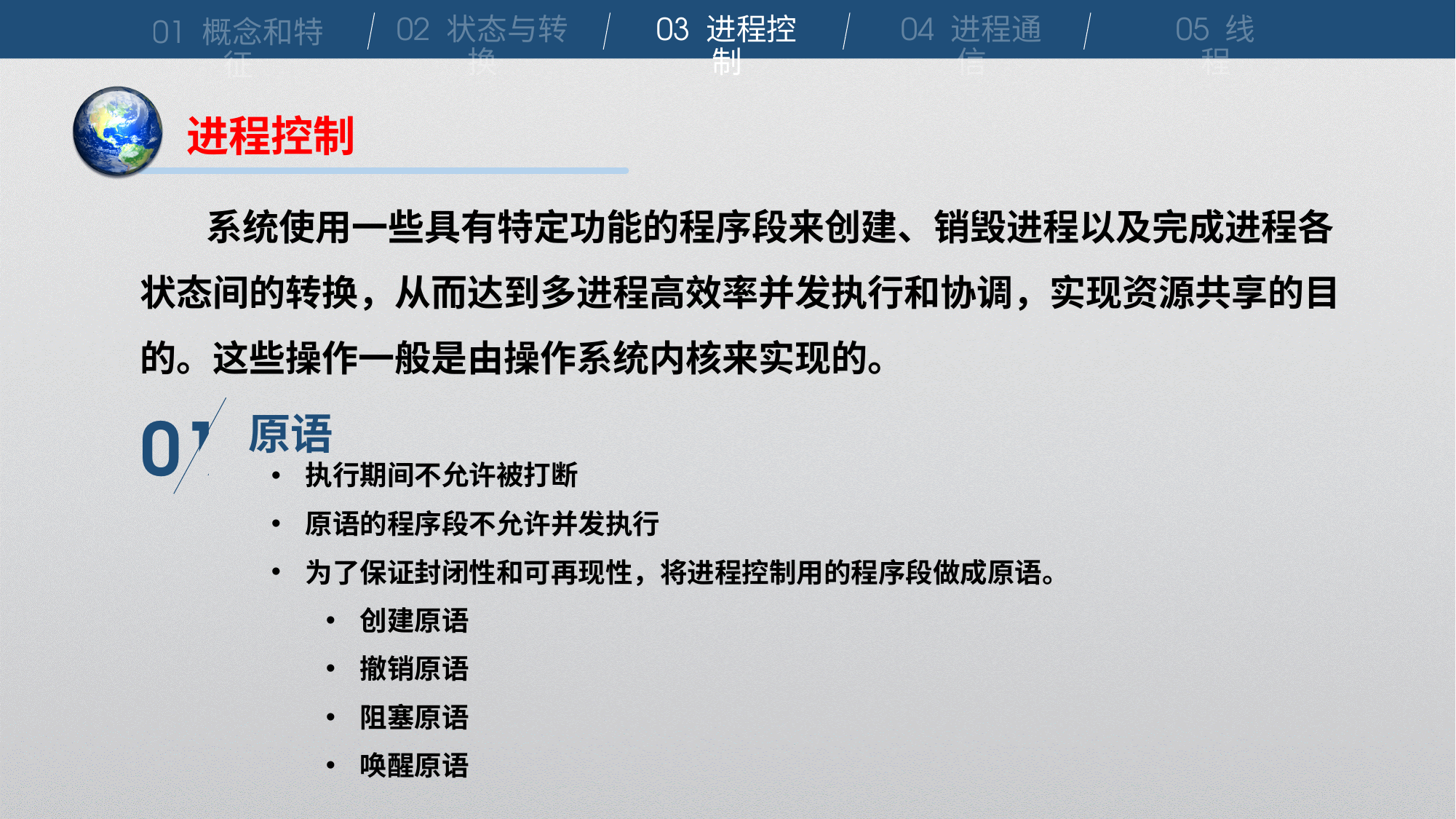

02 状态与转换
03 进程控制
04 进程通信
05 线程
01 概念和特征
进程控制
       系统使用一些具有特定功能的程序段来创建、销毁进程以及完成进程各状态间的转换，从而达到多进程高效率并发执行和协调，实现资源共享的目的。这些操作一般是由操作系统内核来实现的。
原语

01
执行期间不允许被打断
原语的程序段不允许并发执行
为了保证封闭性和可再现性，将进程控制用的程序段做成原语。
创建原语
撤销原语
阻塞原语
唤醒原语